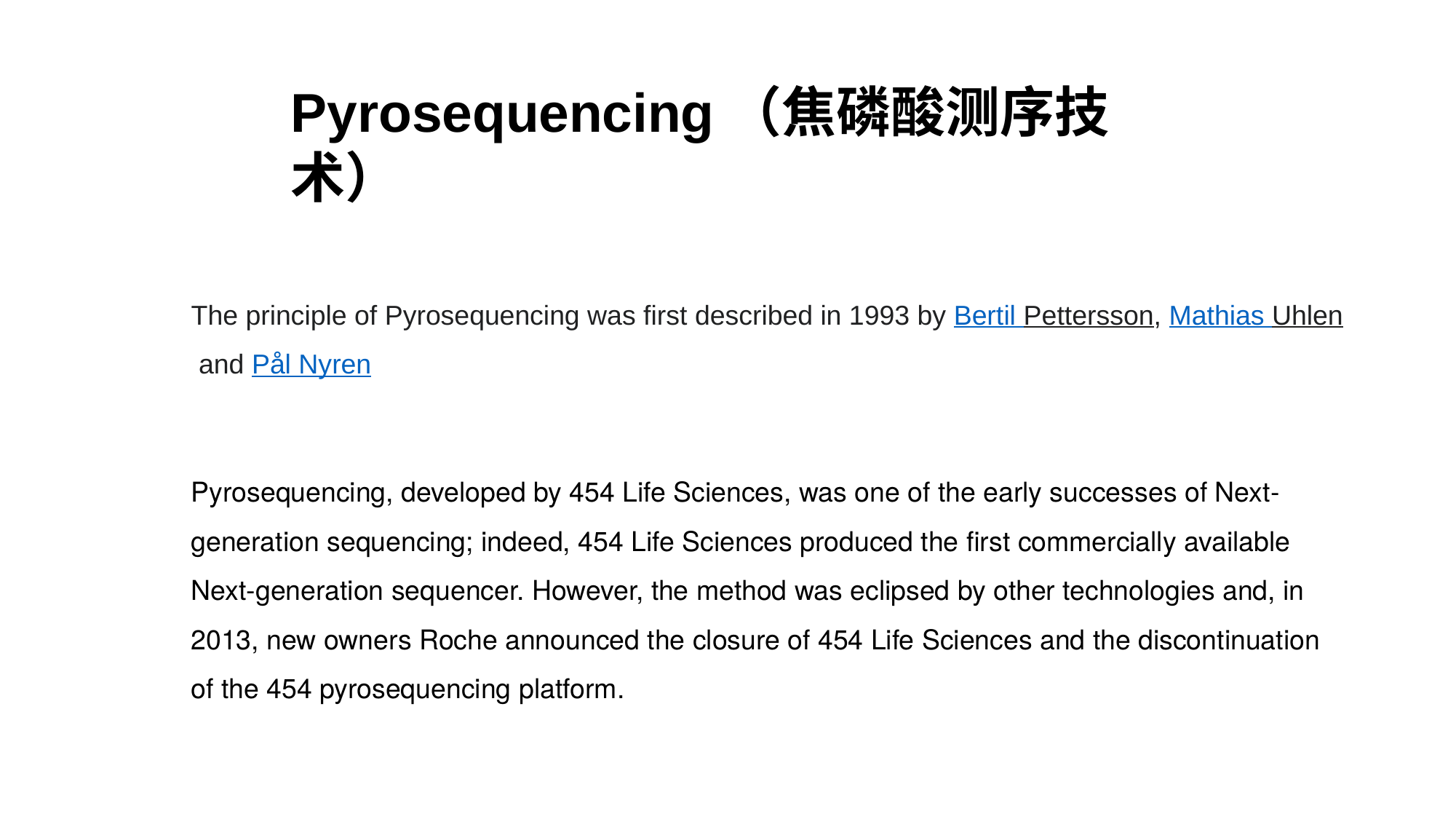

Pyrosequencing（焦磷酸测序技术）
The principle of Pyrosequencing was first described in 1993 by Bertil Pettersson, Mathias Uhlen and Pål Nyren
Pyrosequencing, developed by 454 Life Sciences, was one of the early successes of Next-generation sequencing; indeed, 454 Life Sciences produced the first commercially available Next-generation sequencer. However, the method was eclipsed by other technologies and, in 2013, new owners Roche announced the closure of 454 Life Sciences and the discontinuation of the 454 pyrosequencing platform.